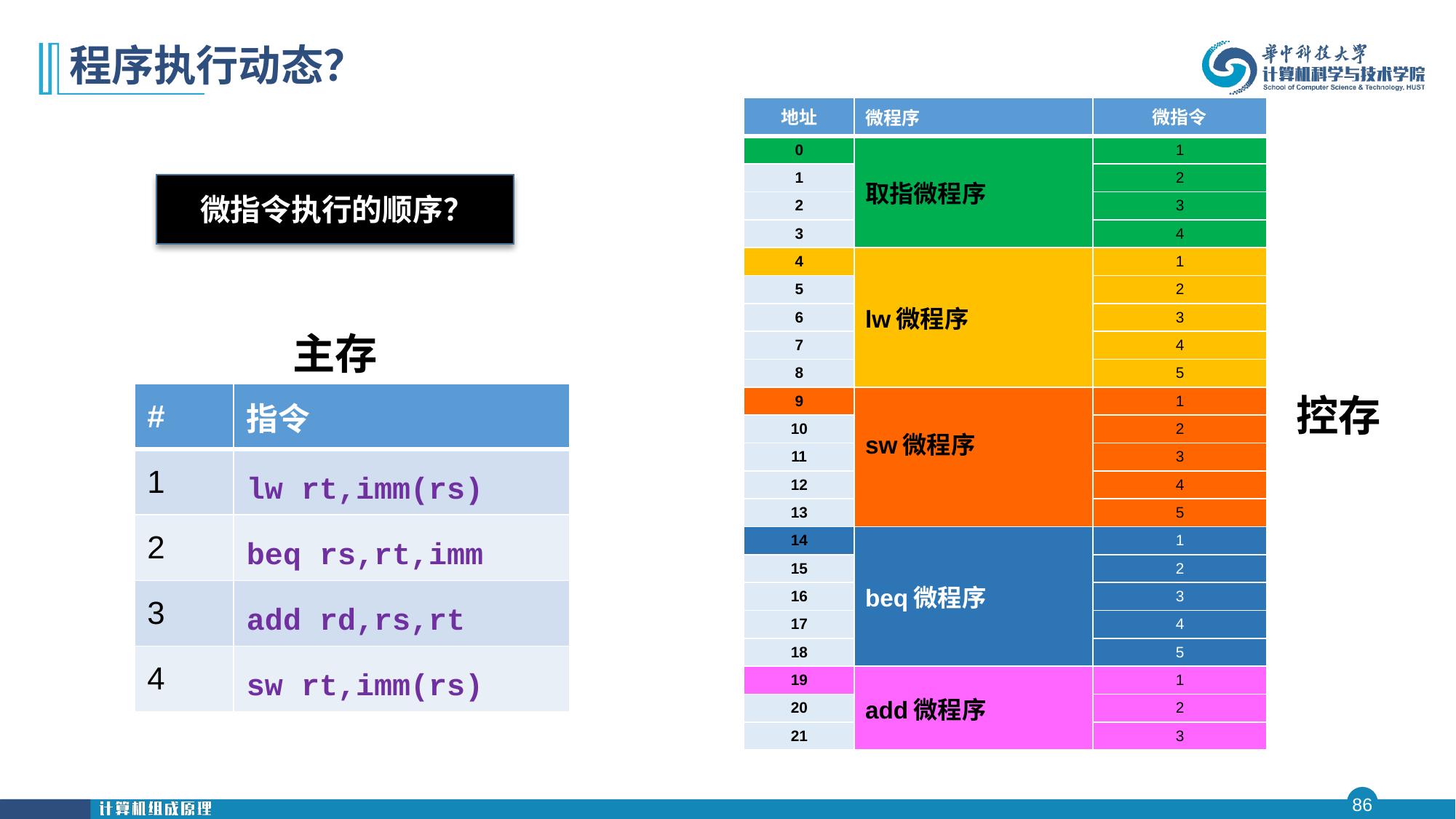

# 程序执行动态？
| 地址 | 微程序 | 微指令 |
| --- | --- | --- |
| 0 | 取指微程序 | 1 |
| 1 |  | 2 |
| 2 |  | 3 |
| 3 |  | 4 |
| 4 | lw微程序 | 1 |
| 5 |  | 2 |
| 6 |  | 3 |
| 7 |  | 4 |
| 8 |  | 5 |
| 9 | sw微程序 | 1 |
| 10 |  | 2 |
| 11 |  | 3 |
| 12 |  | 4 |
| 13 |  | 5 |
| 14 | beq微程序 | 1 |
| 15 |  | 2 |
| 16 |  | 3 |
| 17 |  | 4 |
| 18 |  | 5 |
| 19 | add微程序 | 1 |
| 20 |  | 2 |
| 21 |  | 3 |

微指令执行的顺序？
主存
| # | 指令 |
| --- | --- |
| 1 | lw rt,imm(rs) |
| 2 | beq rs,rt,imm |
| 3 | add rd,rs,rt |
| 4 | sw rt,imm(rs) |
控存